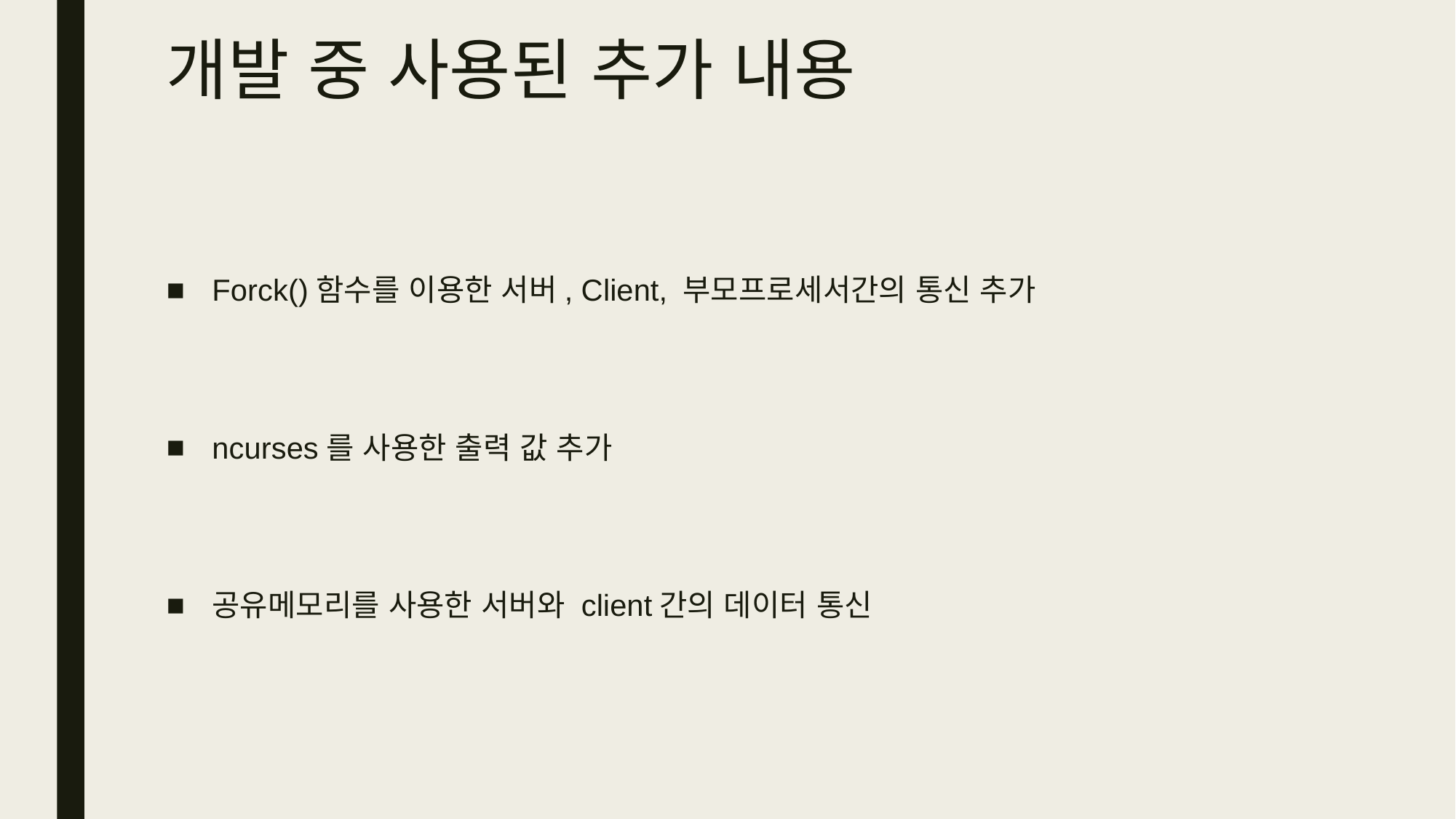

# 개발 중 사용된 추가 내용

Forck()함수를 이용한 서버, Client, 부모프로세서간의 통신 추가

ncurses를 사용한 출력 값 추가

공유메모리를 사용한 서버와 client간의 데이터 통신